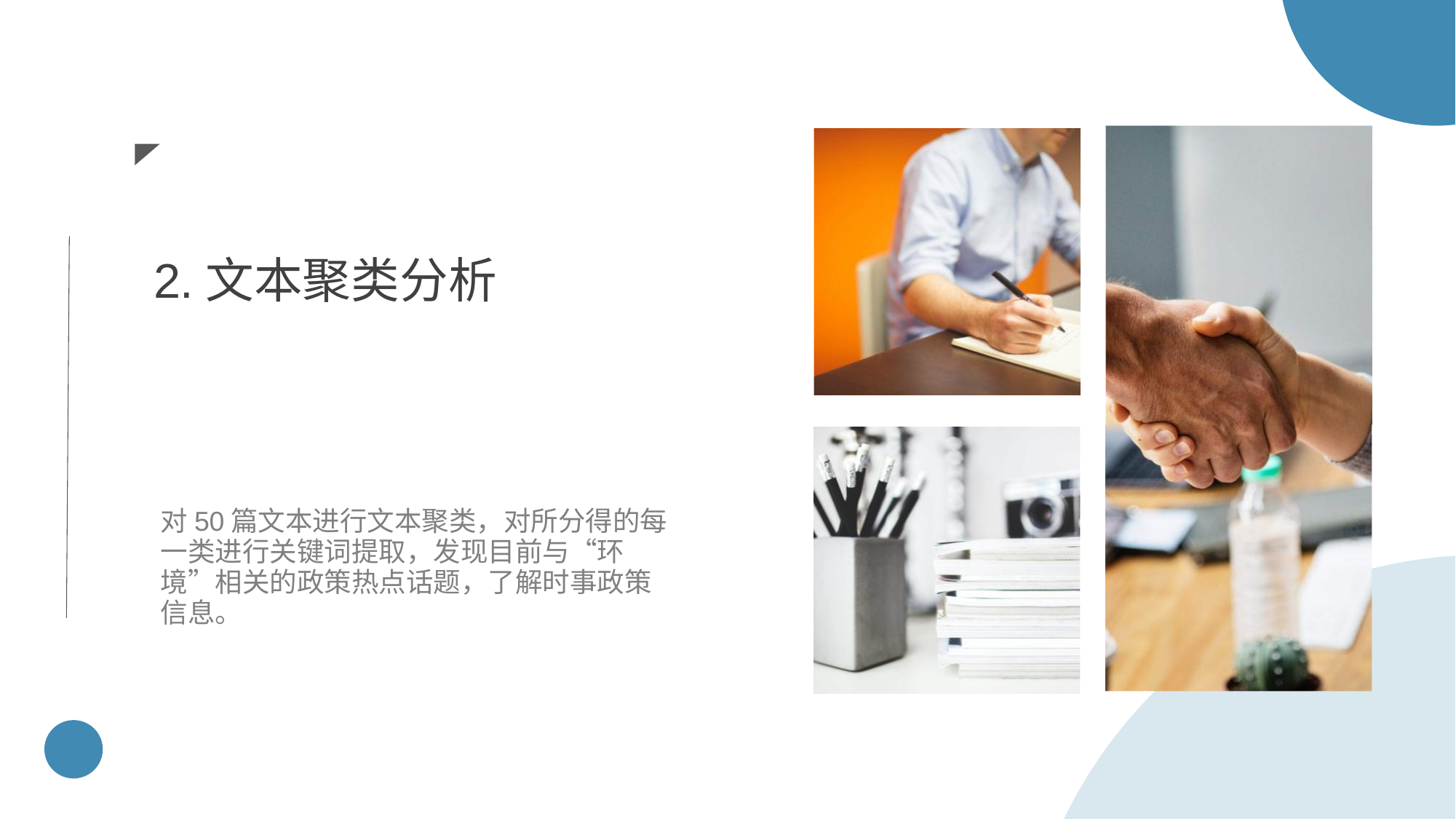

2.文本聚类分析

对50篇文本进行文本聚类，对所分得的每一类进行关键词提取，发现目前与“环境”相关的政策热点话题，了解时事政策信息。